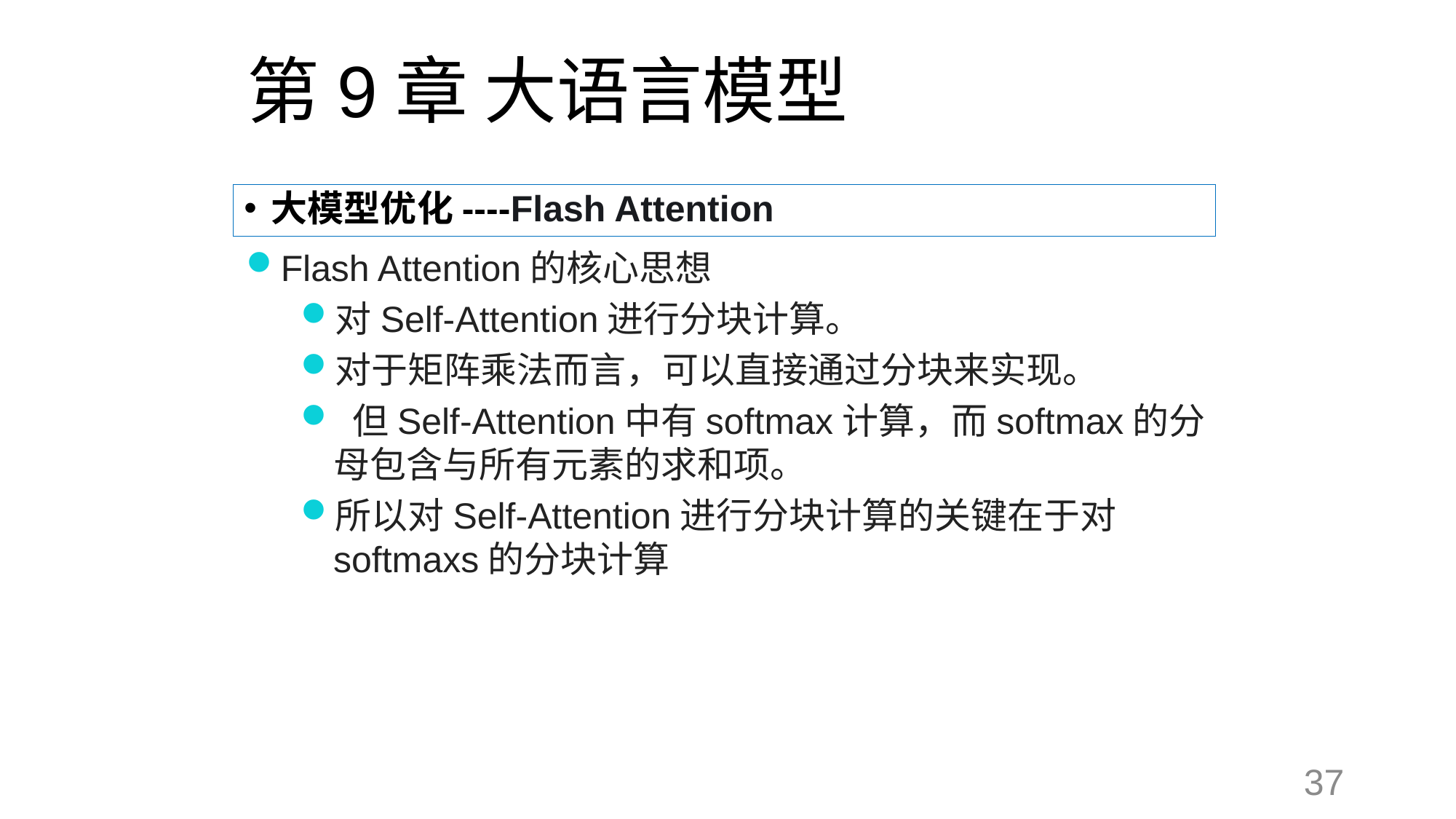

# 第9章 大语言模型
大模型优化----Flash Attention

Flash Attention的核心思想
对Self-Attention进行分块计算。
对于矩阵乘法而言，可以直接通过分块来实现。
 但Self-Attention中有softmax计算，而softmax的分母包含与所有元素的求和项。
所以对Self-Attention进行分块计算的关键在于对softmaxs的分块计算

37